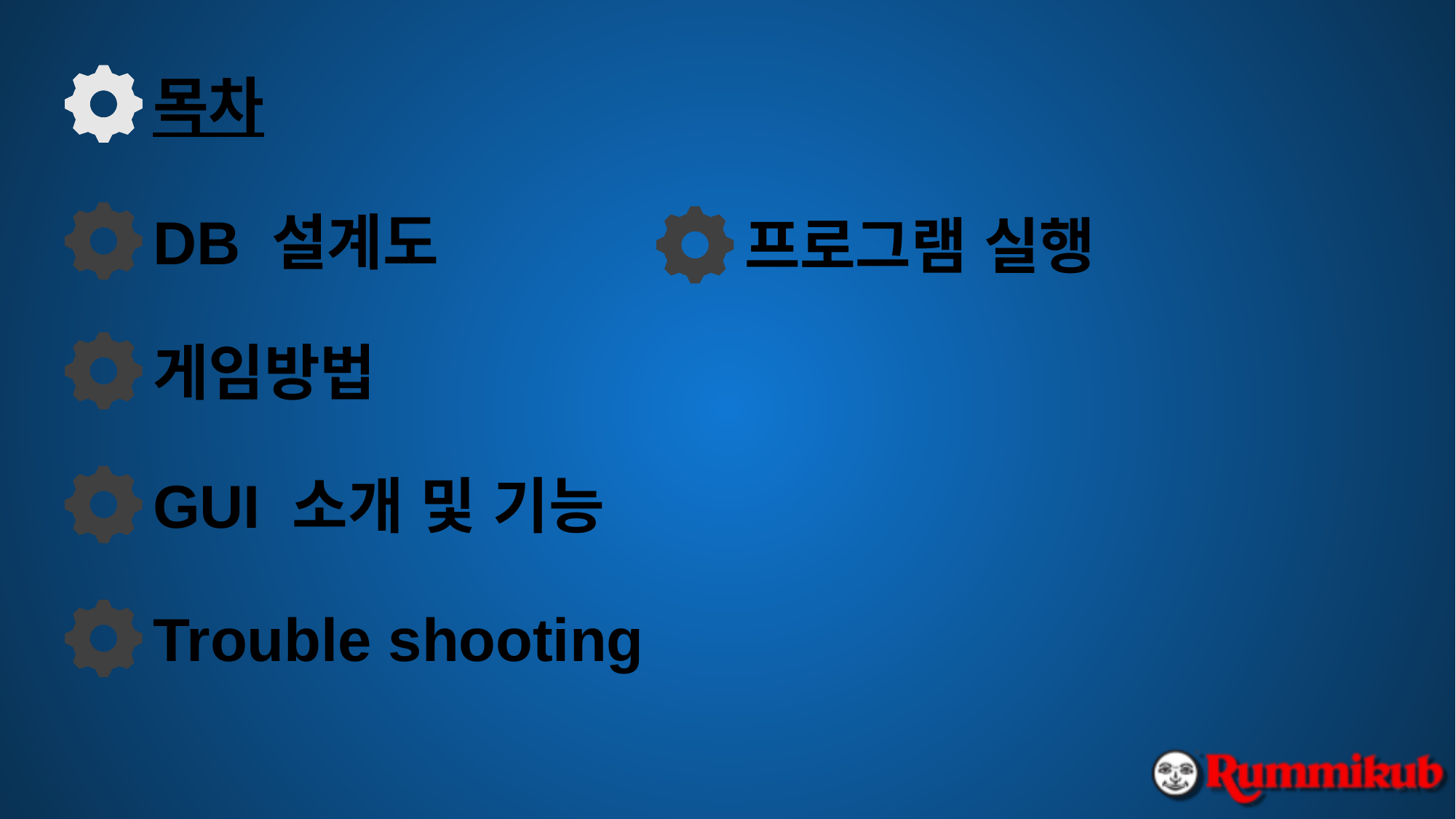

목차

DB 설계도

프로그램 실행

게임방법

GUI 소개 및 기능

Trouble shooting